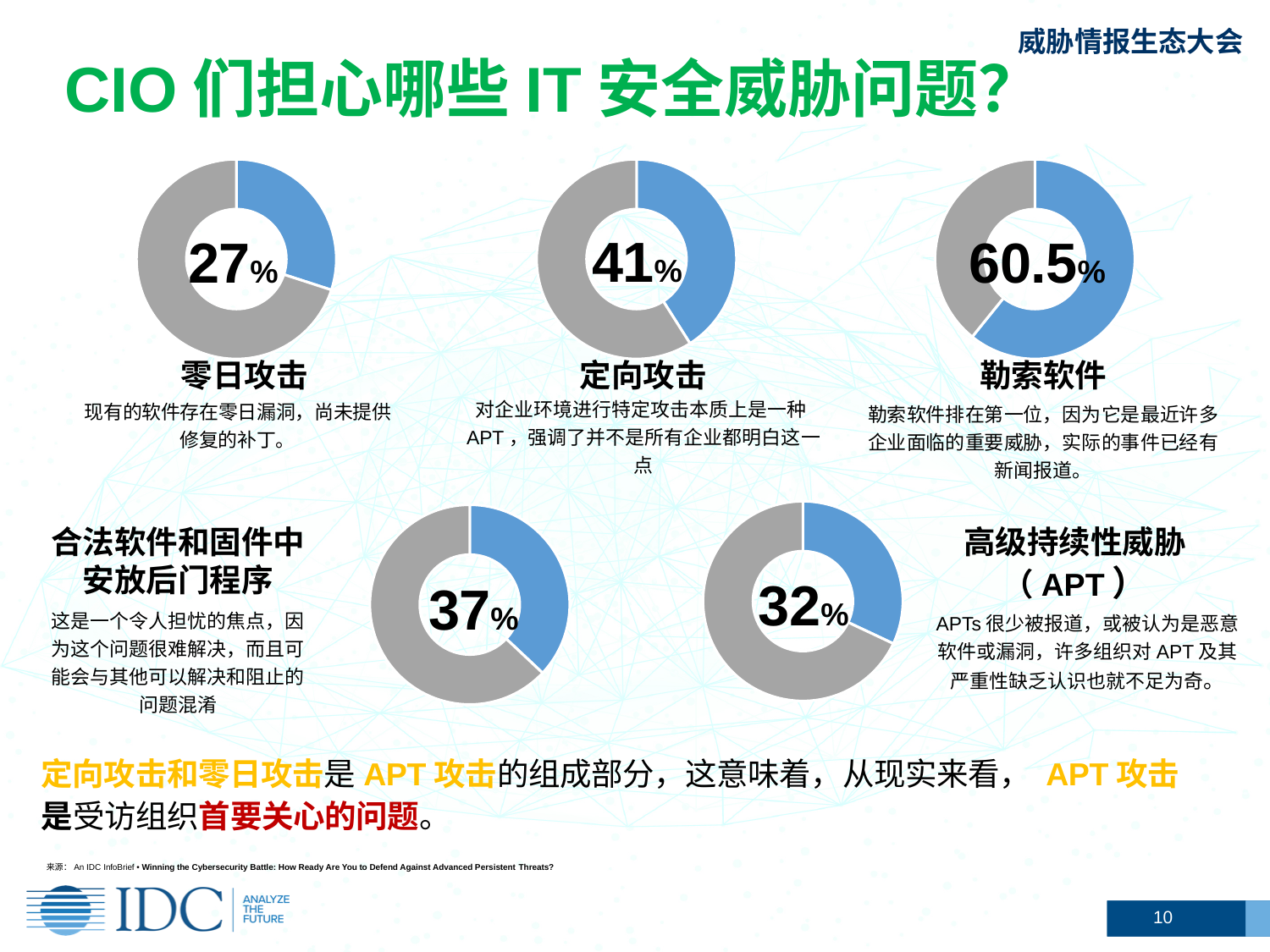

CIO们担心哪些IT安全威胁问题？

### Chart

| Category | 销售额 |
|---|---|
|  | 0.27 |
|  | 0.63 |
27%

### Chart

| Category | 销售额 |
|---|---|
|  | 0.41 |
|  | 0.59 |
41%

### Chart

| Category | 列1 |
|---|---|
|  | 0.605 |
|  | 0.39 |
60.5%
零日攻击
现有的软件存在零日漏洞，尚未提供修复的补丁。
定向攻击
对企业环境进行特定攻击本质上是一种APT，强调了并不是所有企业都明白这一点

勒索软件
勒索软件排在第一位，因为它是最近许多企业面临的重要威胁，实际的事件已经有新闻报道。

### Chart

| Category | 销售额 |
|---|---|
|  | 0.32 |
|  | 0.68 |
32%

### Chart

| Category | 销售额 |
|---|---|
|  | 0.37 |
|  | 0.63 |
37%
合法软件和固件中安放后门程序
这是一个令人担忧的焦点，因为这个问题很难解决，而且可能会与其他可以解决和阻止的问题混淆
高级持续性威胁（APT）
APTs很少被报道，或被认为是恶意软件或漏洞，许多组织对APT及其严重性缺乏认识也就不足为奇。
定向攻击和零日攻击是APT攻击的组成部分，这意味着，从现实来看， APT攻击是受访组织首要关心的问题。
来源：An IDC InfoBrief • Winning the Cybersecurity Battle: How Ready Are You to Defend Against Advanced Persistent Threats?
10